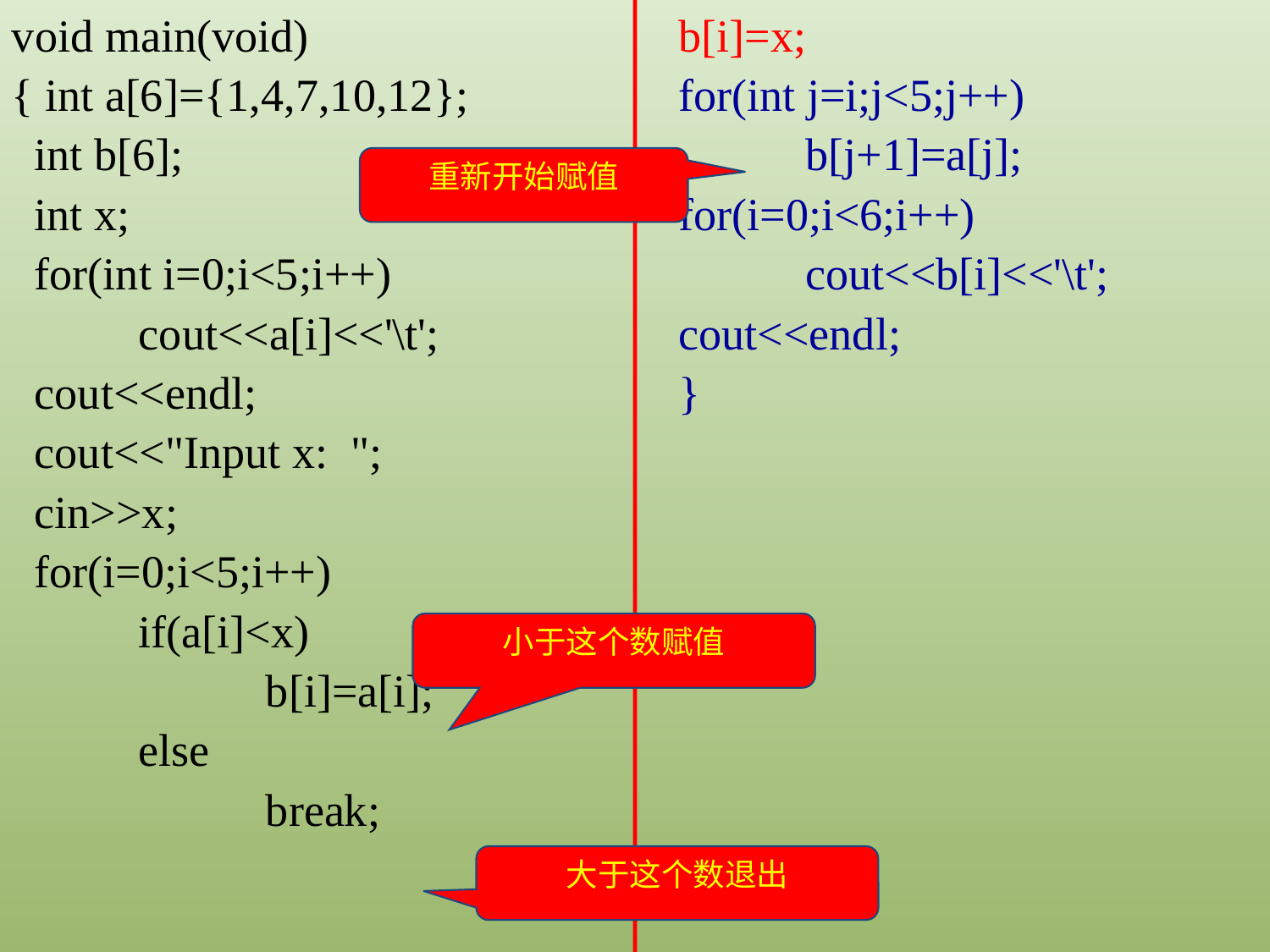

b[i]=x;
for(int j=i;j<5;j++)
	b[j+1]=a[j];
for(i=0;i<6;i++)
	cout<<b[i]<<'\t';
cout<<endl;
}

void main(void)
{ int a[6]={1,4,7,10,12};
  int b[6];
  int x;
  for(int i=0;i<5;i++)
	cout<<a[i]<<'\t';
  cout<<endl;
  cout<<"Input x:  ";
  cin>>x;
  for(i=0;i<5;i++)
	if(a[i]<x)
		b[i]=a[i];
	else
		break;
重新开始赋值
小于这个数赋值
大于这个数退出
321